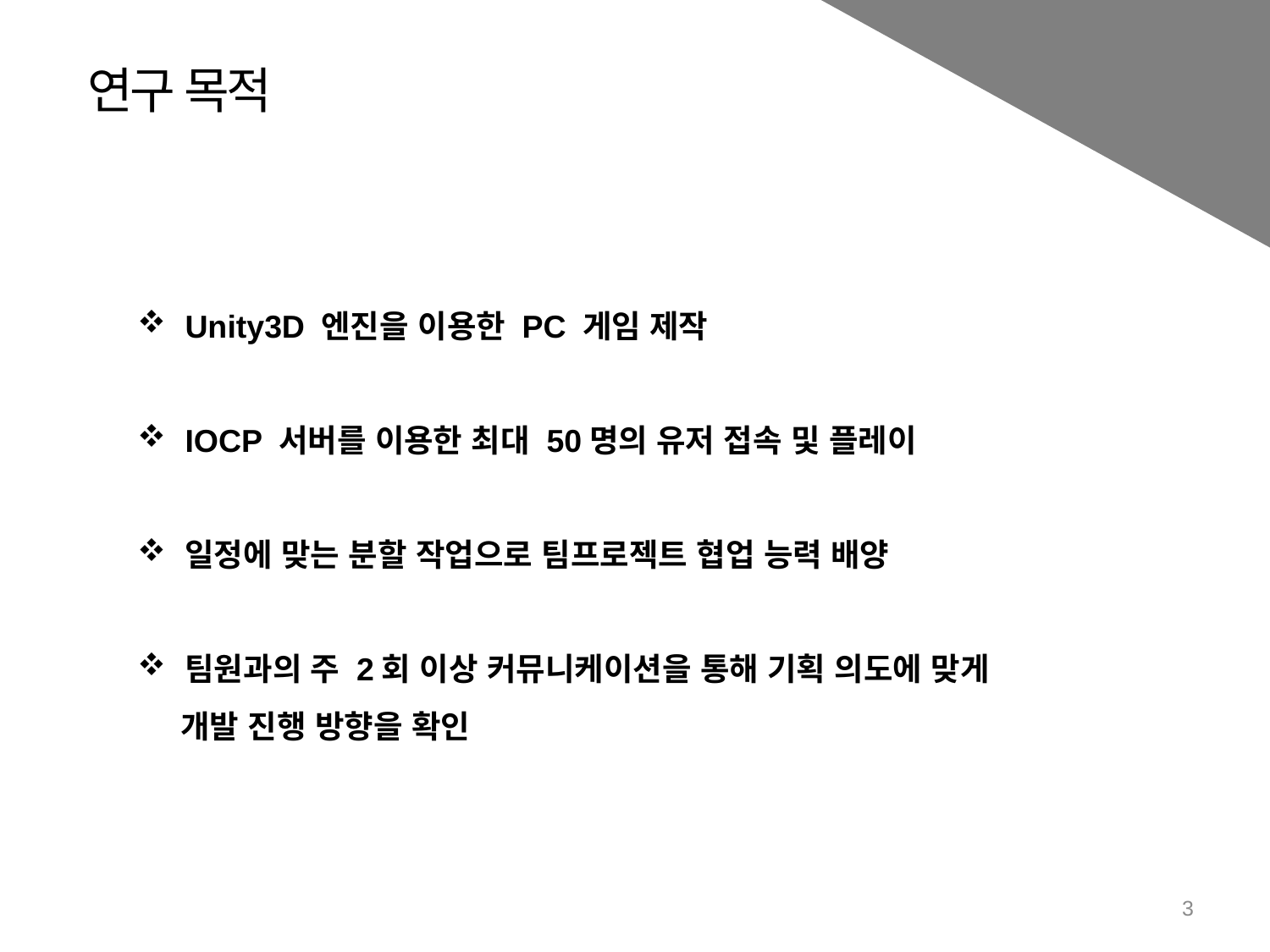

연구 목적
Unity3D 엔진을 이용한 PC 게임 제작
IOCP 서버를 이용한 최대 50명의 유저 접속 및 플레이
일정에 맞는 분할 작업으로 팀프로젝트 협업 능력 배양
팀원과의 주 2회 이상 커뮤니케이션을 통해 기획 의도에 맞게
    개발 진행 방향을 확인
3